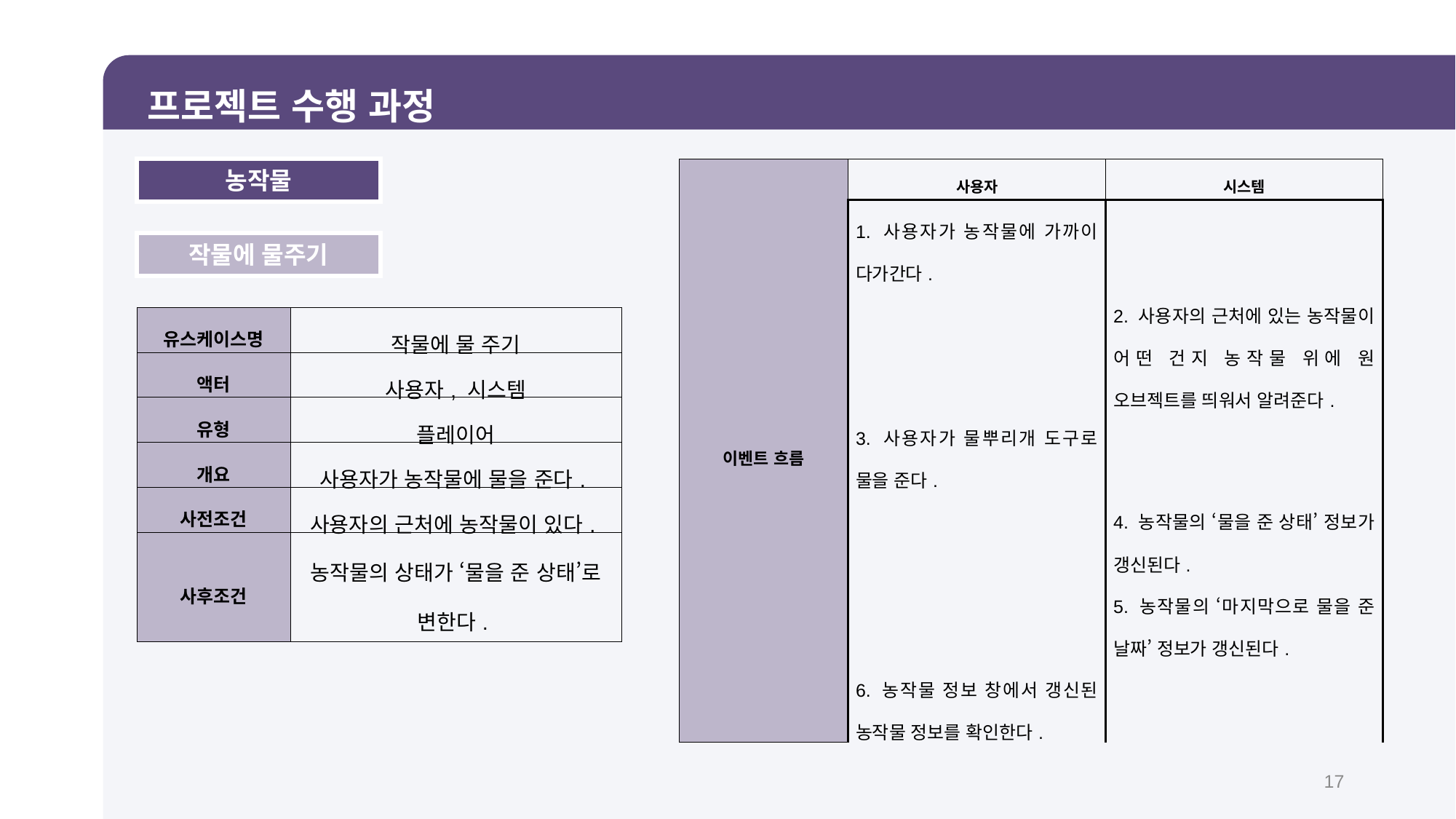

프로젝트 수행 과정
| 이벤트 흐름 | 사용자 | 시스템 |
| --- | --- | --- |
|  | 1. 사용자가 농작물에 가까이 다가간다. |  |
|  |  | 2. 사용자의 근처에 있는 농작물이 어떤 건지 농작물 위에 원 오브젝트를 띄워서 알려준다. |
|  | 3. 사용자가 물뿌리개 도구로 물을 준다. |  |
|  |  | 4. 농작물의 ‘물을 준 상태’ 정보가 갱신된다. |
|  |  | 5. 농작물의 ‘마지막으로 물을 준 날짜’ 정보가 갱신된다. |
|  | 6. 농작물 정보 창에서 갱신된 농작물 정보를 확인한다. |  |
농작물
작물에 물주기
| 유스케이스명 | 작물에 물 주기 |
| --- | --- |
| 액터 | 사용자, 시스템 |
| 유형 | 플레이어 |
| 개요 | 사용자가 농작물에 물을 준다. |
| 사전조건 | 사용자의 근처에 농작물이 있다. |
| 사후조건 | 농작물의 상태가 ‘물을 준 상태’로 변한다. |
17